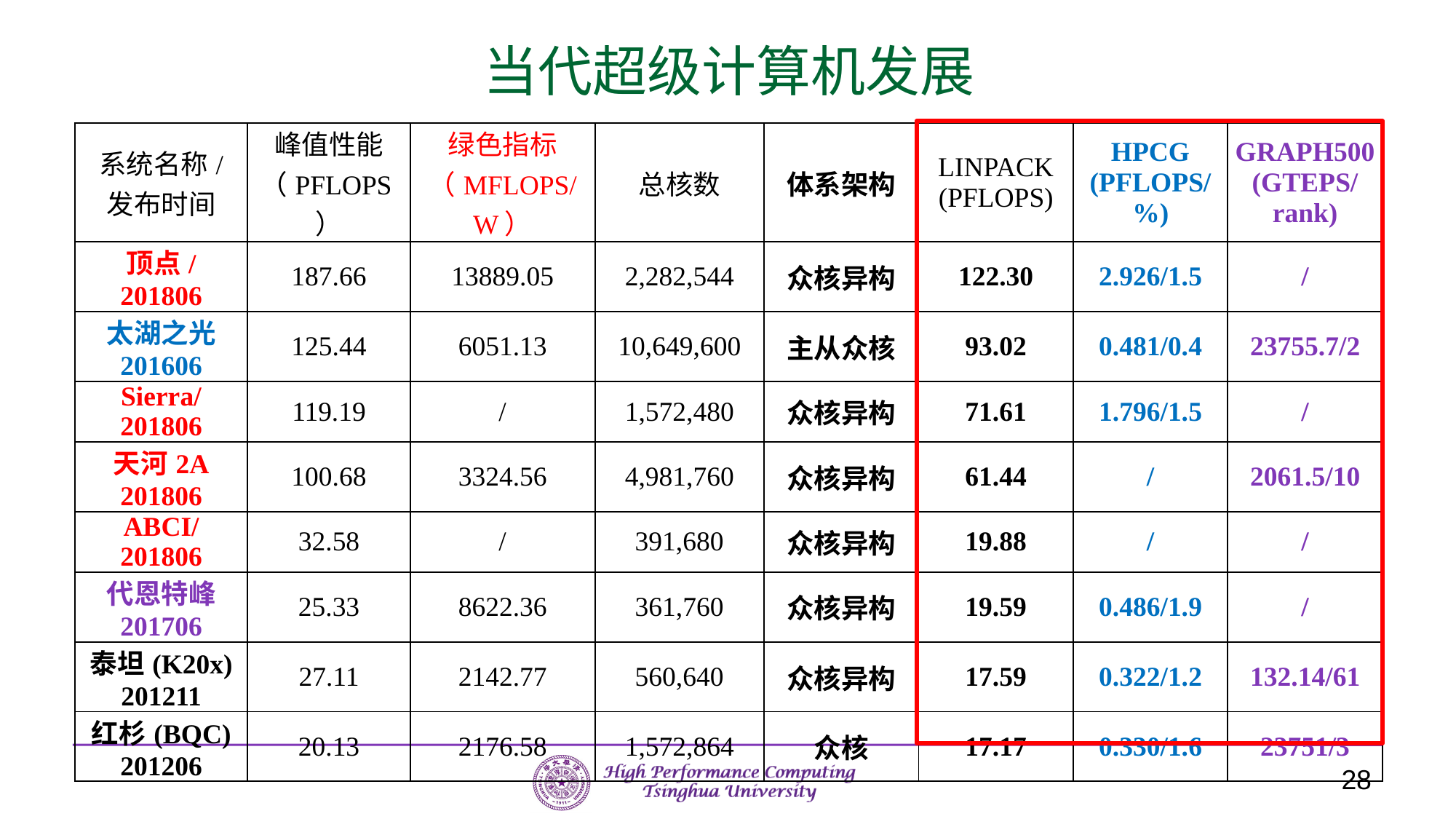

# 当代超级计算机发展

| 系统名称/ 发布时间 | 峰值性能 （PFLOPS） | 绿色指标 （MFLOPS/W） | 总核数 | 体系架构 | LINPACK (PFLOPS) | HPCG (PFLOPS/%) | GRAPH500 (GTEPS/ rank) |
| --- | --- | --- | --- | --- | --- | --- | --- |
| 顶点/ 201806 | 187.66 | 13889.05 | 2,282,544 | 众核异构 | 122.30 | 2.926/1.5 | / |
| 太湖之光 201606 | 125.44 | 6051.13 | 10,649,600 | 主从众核 | 93.02 | 0.481/0.4 | 23755.7/2 |
| Sierra/ 201806 | 119.19 | / | 1,572,480 | 众核异构 | 71.61 | 1.796/1.5 | / |
| 天河2A 201806 | 100.68 | 3324.56 | 4,981,760 | 众核异构 | 61.44 | / | 2061.5/10 |
| ABCI/ 201806 | 32.58 | / | 391,680 | 众核异构 | 19.88 | / | / |
| 代恩特峰 201706 | 25.33 | 8622.36 | 361,760 | 众核异构 | 19.59 | 0.486/1.9 | / |
| 泰坦(K20x) 201211 | 27.11 | 2142.77 | 560,640 | 众核异构 | 17.59 | 0.322/1.2 | 132.14/61 |
| 红杉(BQC) 201206 | 20.13 | 2176.58 | 1,572,864 | 众核 | 17.17 | 0.330/1.6 | 23751/3 |
28